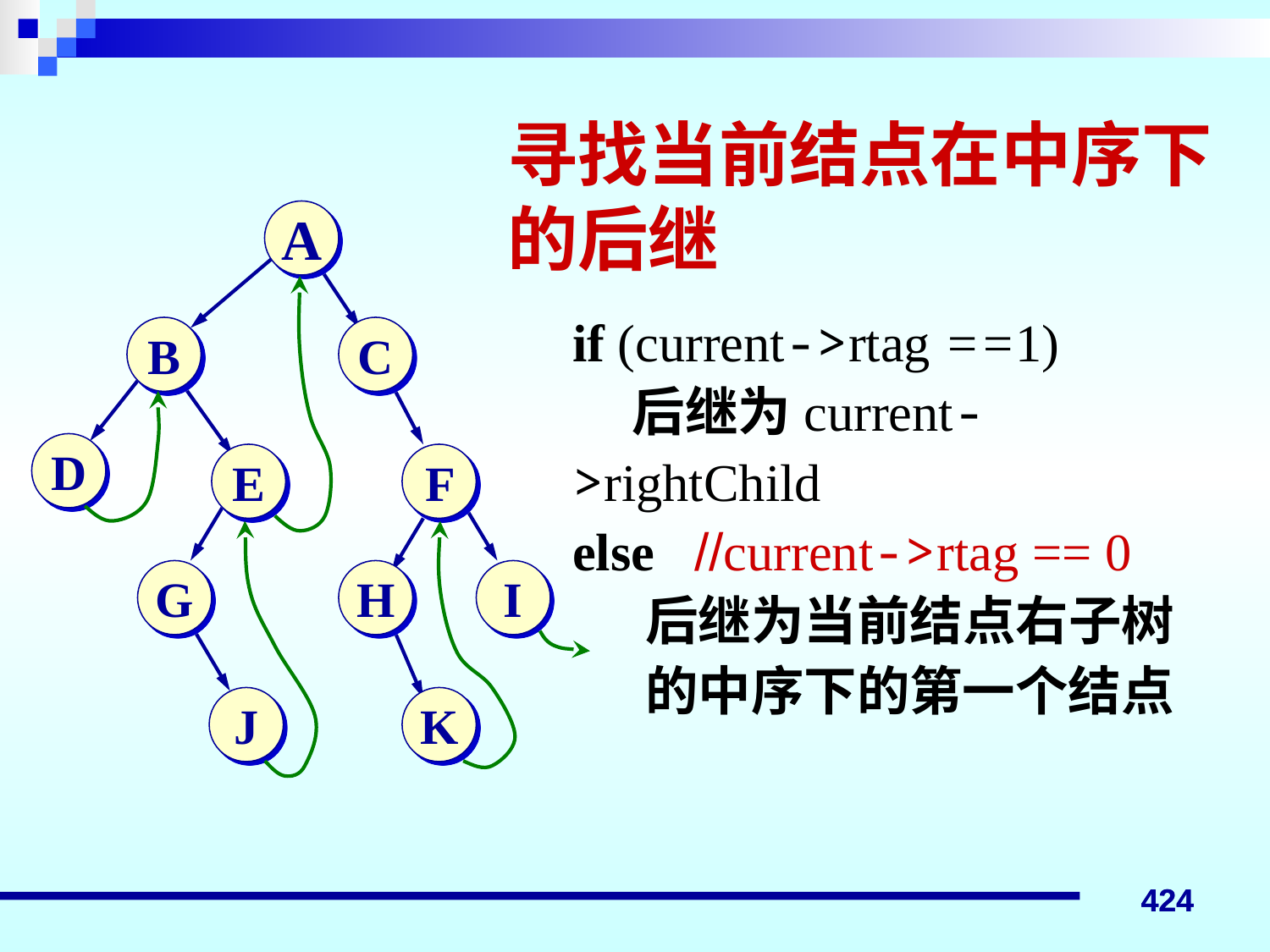

寻找当前结点在中序下的后继
A

if (current->rtag ==1)
    后继为current->rightChild
else   //current->rtag == 0
     后继为当前结点右子树
     的中序下的第一个结点

B
C

D
E
F

G
H
I

J
K
424
424